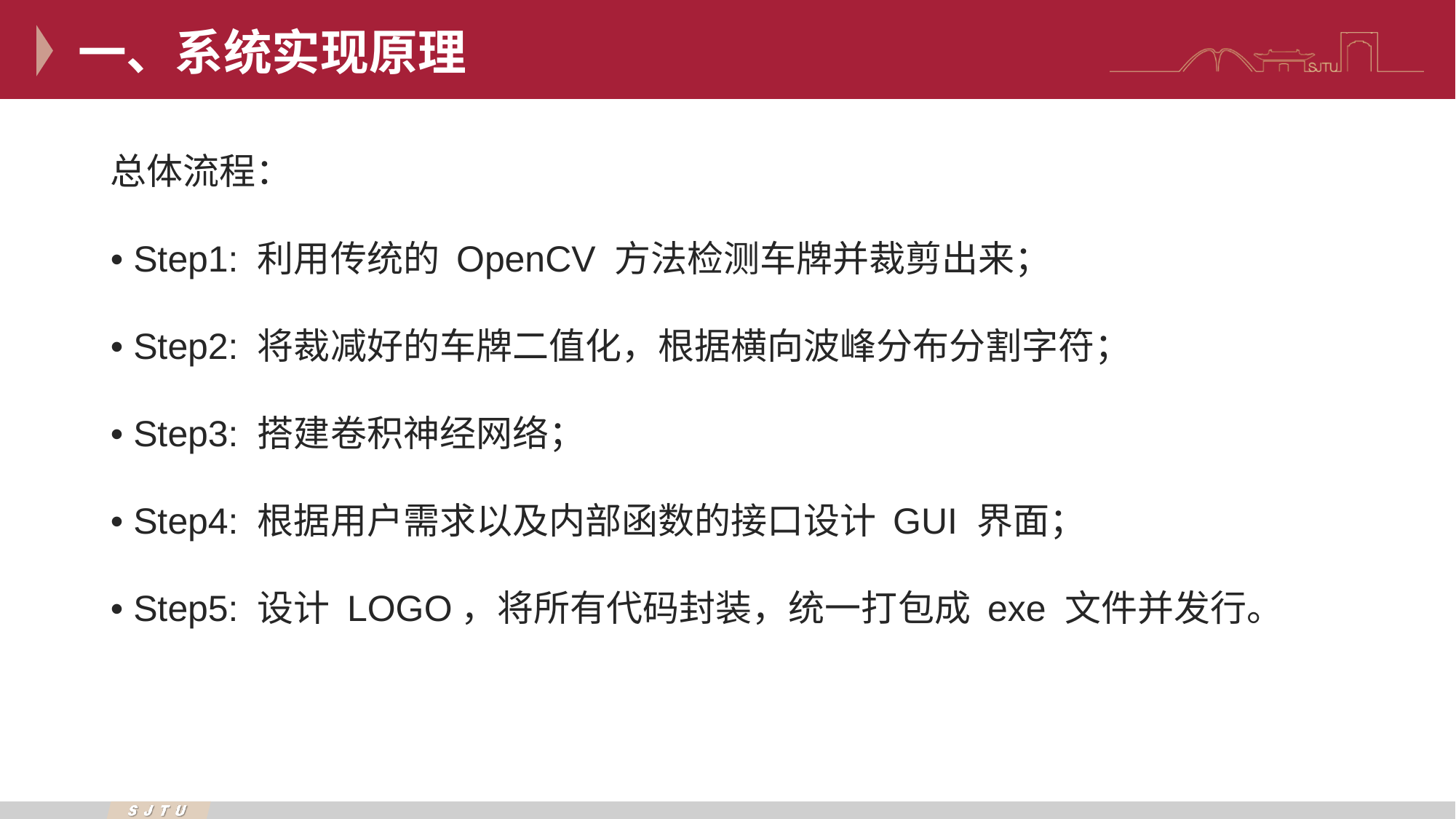

一、系统实现原理
总体流程：

• Step1: 利用传统的 OpenCV 方法检测车牌并裁剪出来；

• Step2: 将裁减好的车牌二值化，根据横向波峰分布分割字符；

• Step3: 搭建卷积神经网络；

• Step4: 根据用户需求以及内部函数的接口设计 GUI 界面；

• Step5: 设计 LOGO，将所有代码封装，统一打包成 exe 文件并发行。